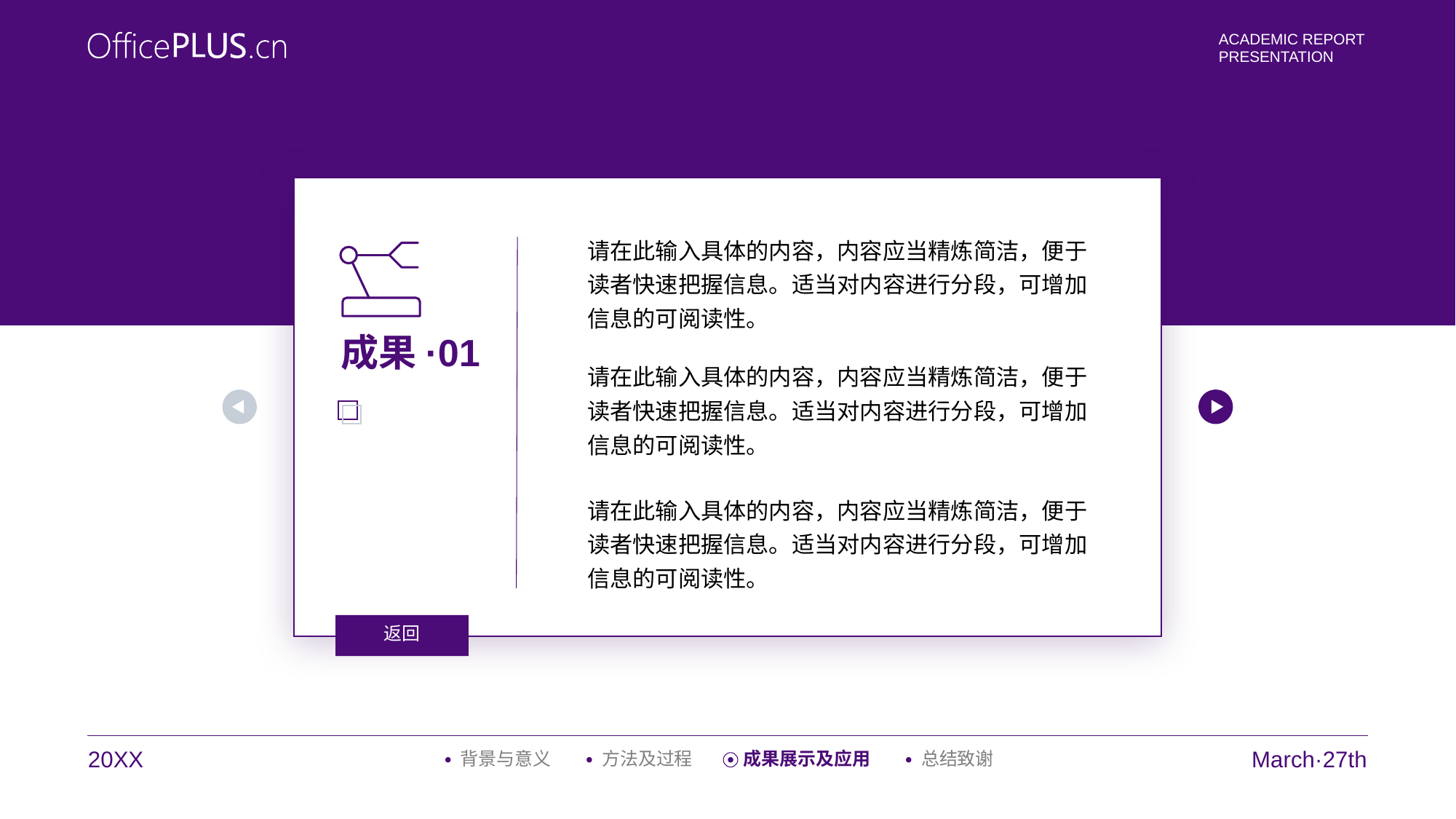

请在此输入具体的内容，内容应当精炼简洁，便于读者快速把握信息。适当对内容进行分段，可增加信息的可阅读性。
成果·01
请在此输入具体的内容，内容应当精炼简洁，便于读者快速把握信息。适当对内容进行分段，可增加信息的可阅读性。

请在此输入具体的内容，内容应当精炼简洁，便于读者快速把握信息。适当对内容进行分段，可增加信息的可阅读性。

返回
20XX
March·27th
背景与意义
方法及过程
成果展示及应用
总结致谢